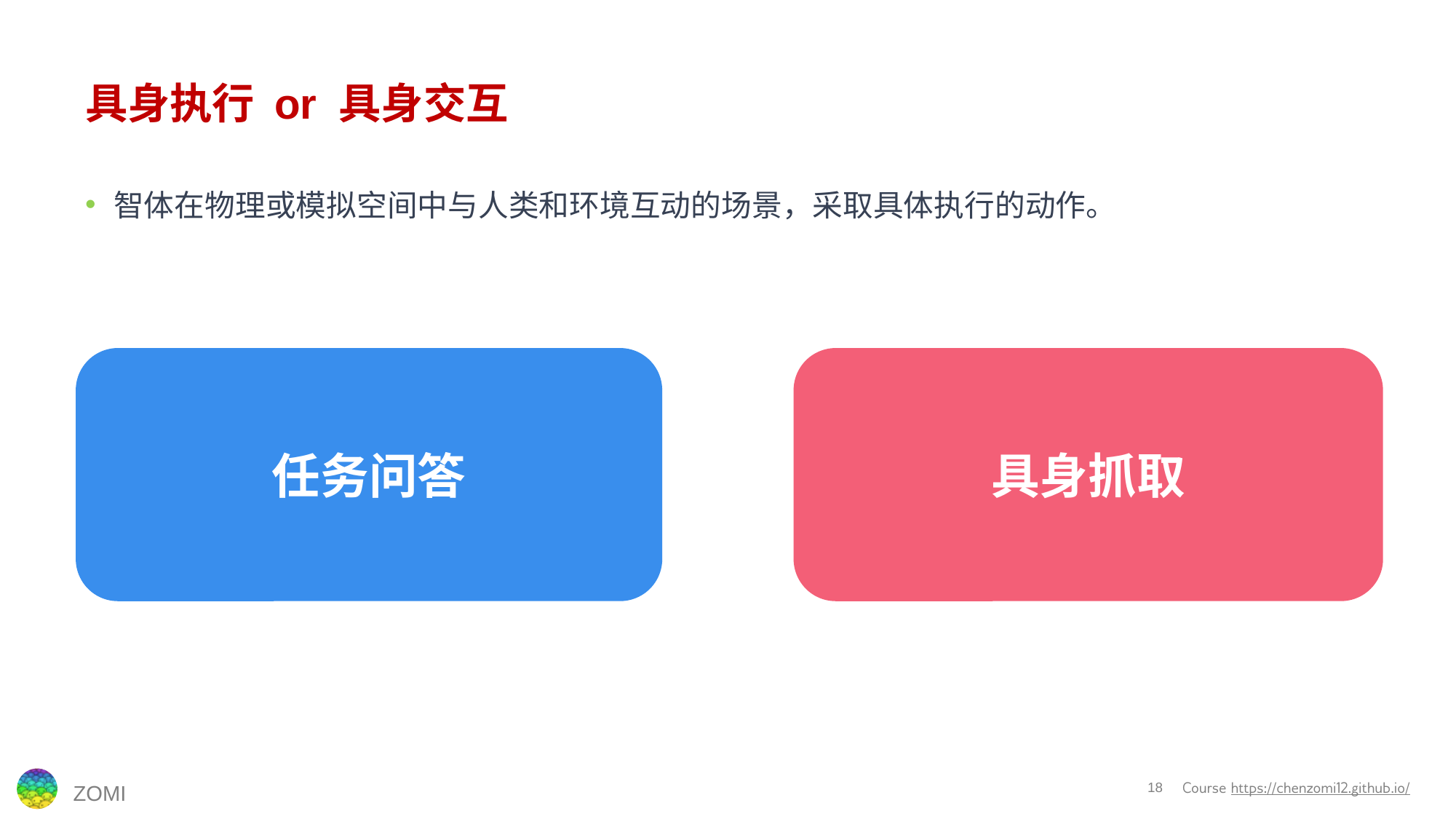

# 具身执行 or 具身交互
智体在物理或模拟空间中与人类和环境互动的场景，采取具体执行的动作。
任务问答
具身抓取